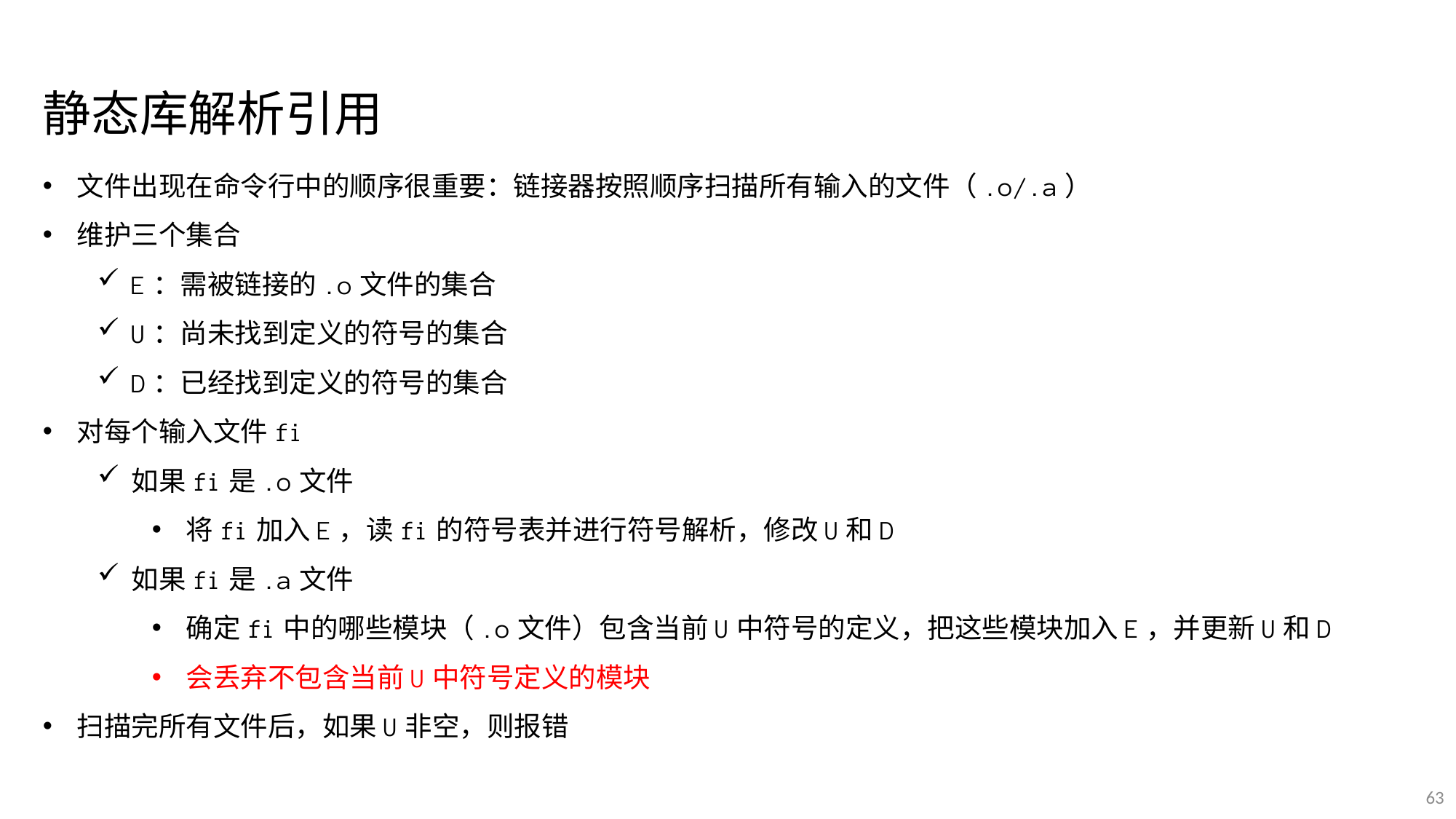

静态库解析引用
文件出现在命令行中的顺序很重要：链接器按照顺序扫描所有输入的文件（.o/.a）
维护三个集合
E：需被链接的.o文件的集合
U：尚未找到定义的符号的集合
D：已经找到定义的符号的集合
对每个输入文件fi
如果fi是.o文件
将fi加入E，读fi的符号表并进行符号解析，修改U和D
如果fi是.a文件
确定fi中的哪些模块（.o文件）包含当前U中符号的定义，把这些模块加入E，并更新U和D
会丢弃不包含当前U中符号定义的模块
扫描完所有文件后，如果U非空，则报错
63